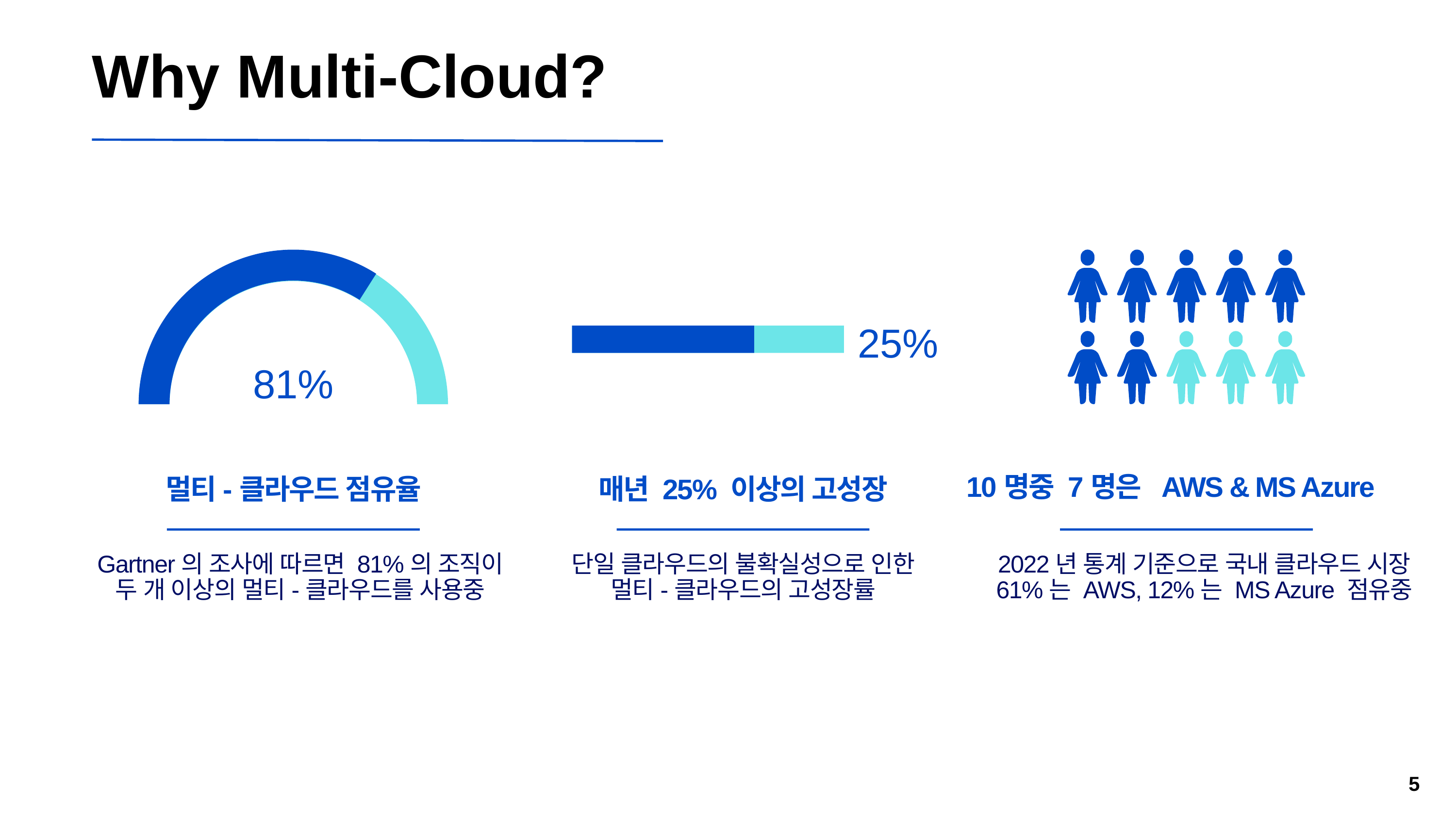

Why Multi-Cloud?

81%

25%

10명중 7명은  AWS & MS Azure
멀티-클라우드 점유율
매년 25% 이상의 고성장

Gartner의 조사에 따르면 81%의 조직이
두 개 이상의 멀티-클라우드를 사용중
단일 클라우드의 불확실성으로 인한
멀티-클라우드의 고성장률
2022년 통계 기준으로 국내 클라우드 시장
61%는 AWS, 12%는 MS Azure 점유중
5